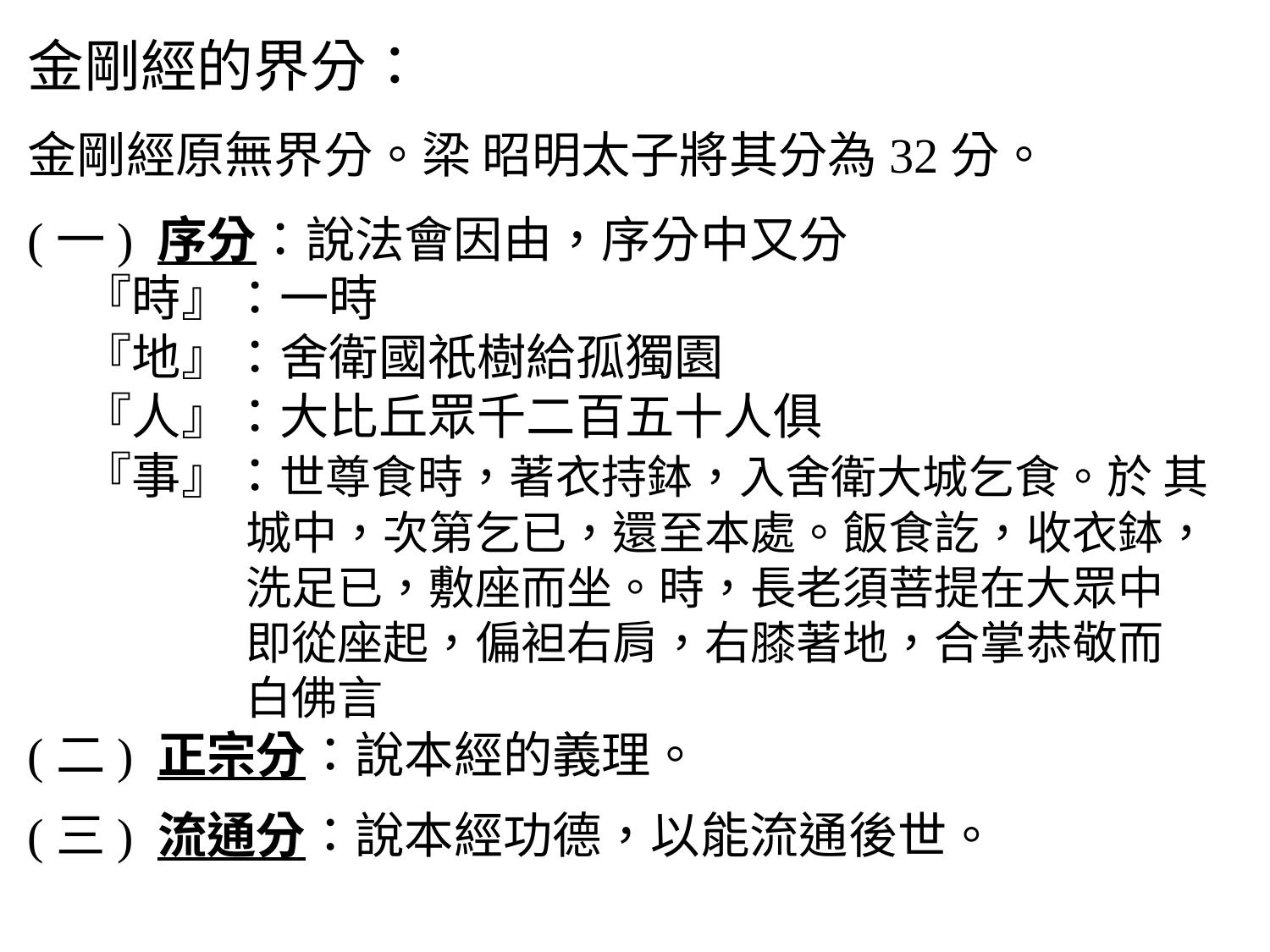

# 金剛經的界分： 金剛經原無界分。梁 昭明太子將其分為32分。 (一) 序分：說法會因由，序分中又分 『時』：一時 『地』：舍衛國祇樹給孤獨園 『人』：大比丘眾千二百五十人俱 『事』：世尊食時，著衣持鉢，入舍衛大城乞食。於 其 城中，次第乞已，還至本處。飯食訖，收衣鉢， 洗足已，敷座而坐。時，長老須菩提在大眾中 即從座起，偏袒右肩，右膝著地，合掌恭敬而 白佛言 (二) 正宗分：說本經的義理。 (三) 流通分：說本經功德，以能流通後世。